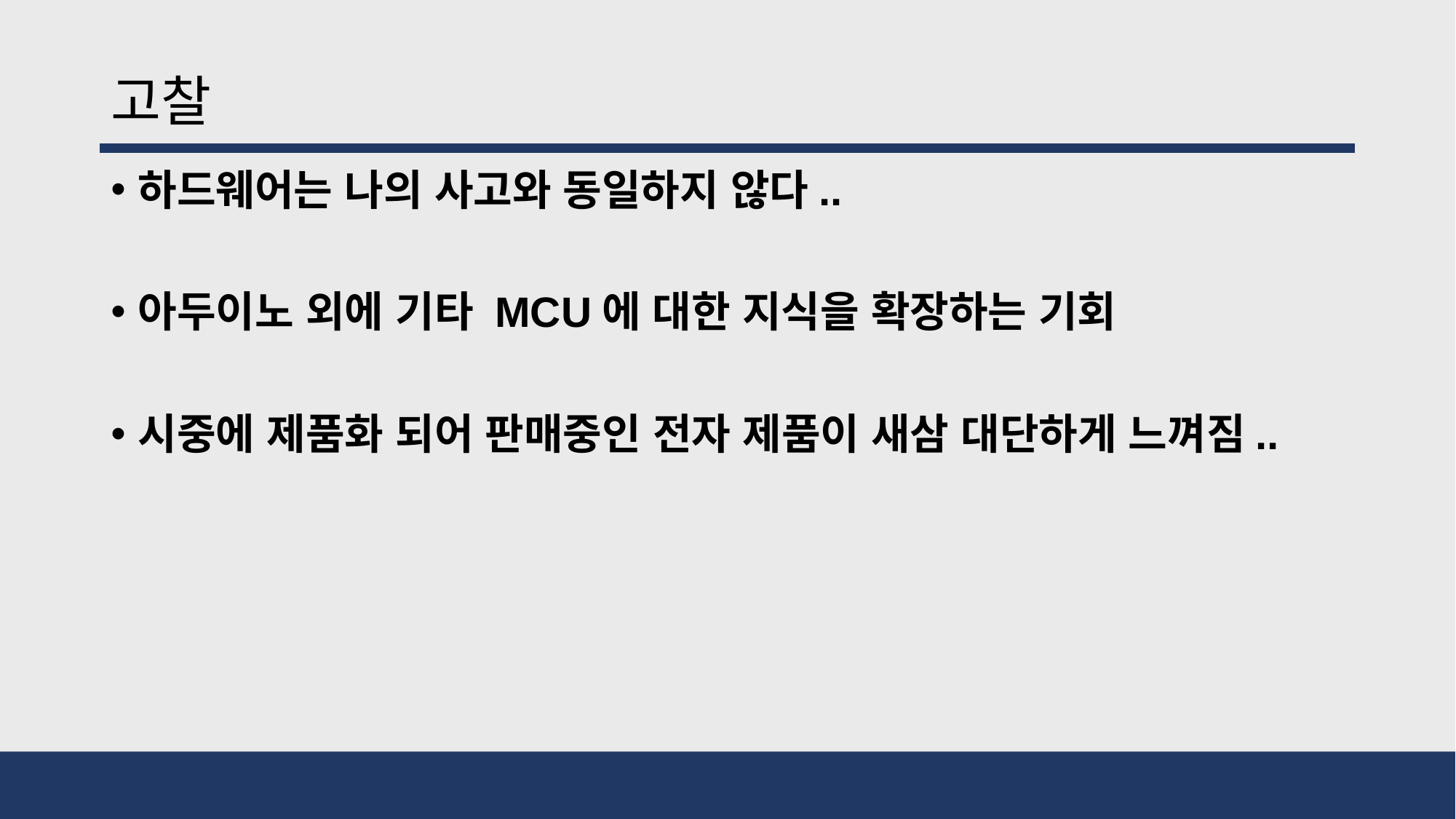

# 고찰
하드웨어는 나의 사고와 동일하지 않다..

아두이노 외에 기타 MCU에 대한 지식을 확장하는 기회

시중에 제품화 되어 판매중인 전자 제품이 새삼 대단하게 느껴짐..